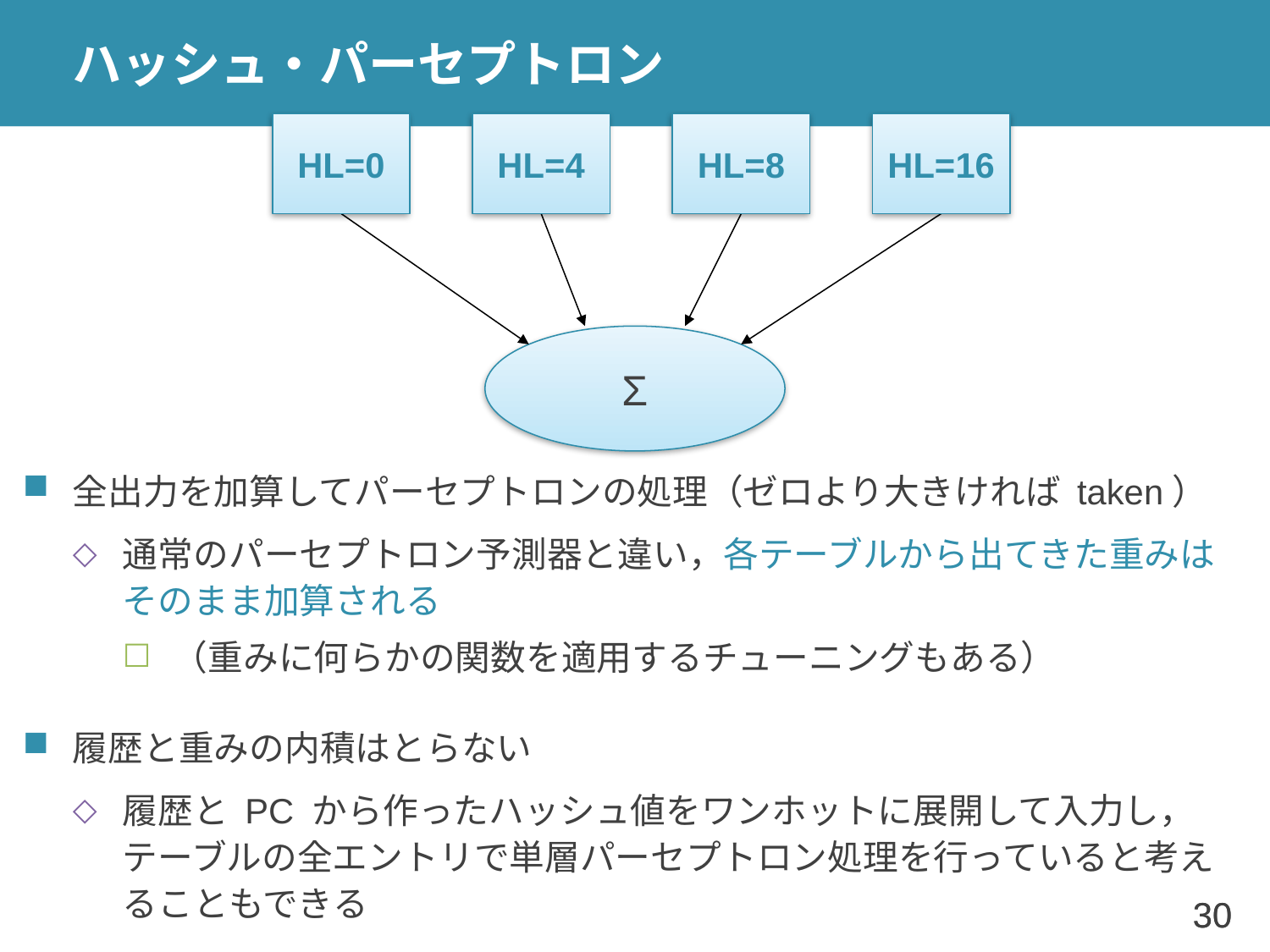

# ハッシュ・パーセプトロン
HL=0
HL=4
HL=8
HL=16
Σ
全出力を加算してパーセプトロンの処理（ゼロより大きければ taken）
通常のパーセプトロン予測器と違い，各テーブルから出てきた重みはそのまま加算される
（重みに何らかの関数を適用するチューニングもある）
履歴と重みの内積はとらない
履歴と PC から作ったハッシュ値をワンホットに展開して入力し，テーブルの全エントリで単層パーセプトロン処理を行っていると考えることもできる